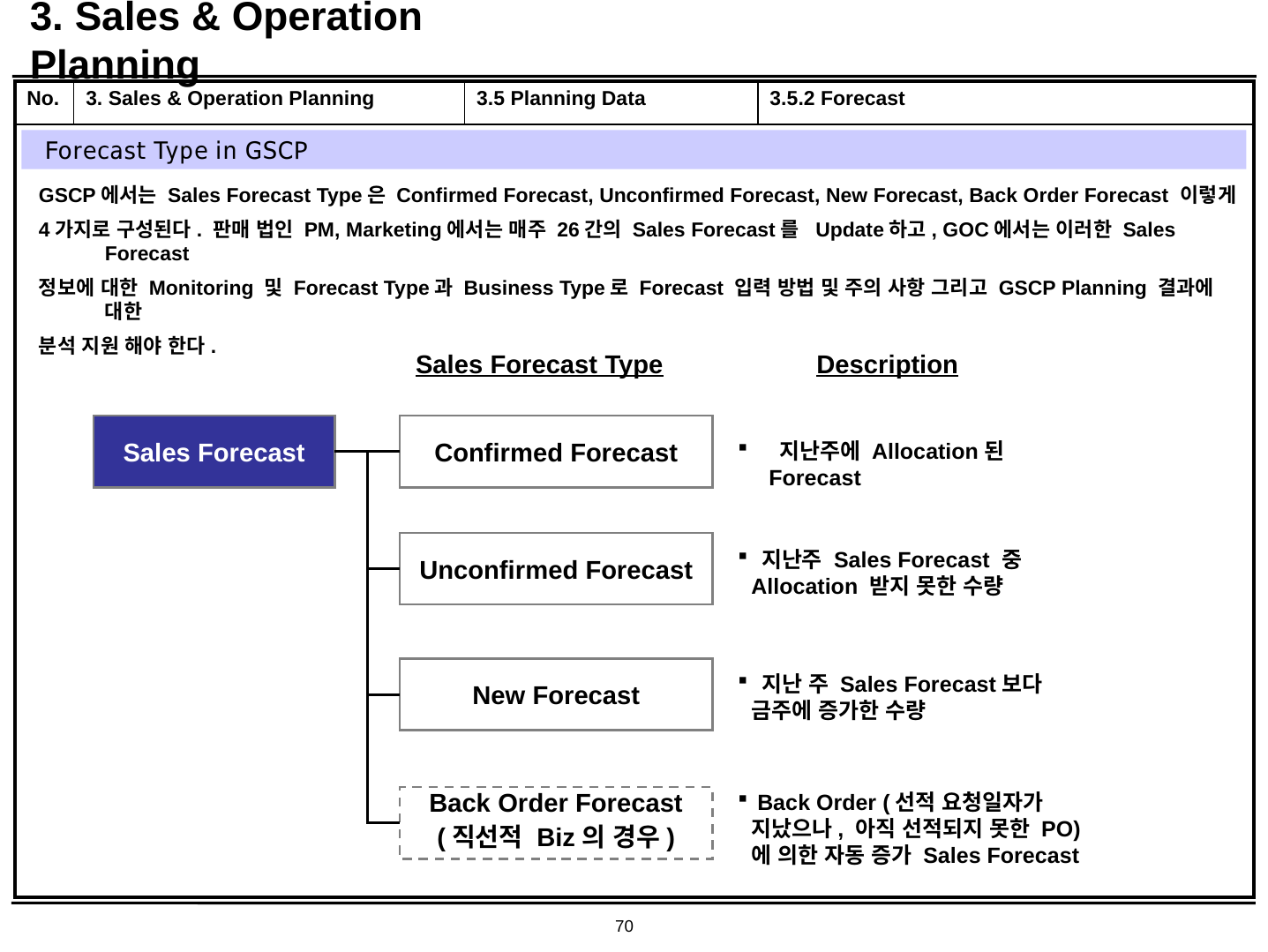

# 3. Sales & Operation Planning
| No. | 3. Sales & Operation Planning | 3.5 Planning Data | 3.5.2 Forecast |
| --- | --- | --- | --- |
|  |  |  |  |
Forecast Type in GSCP
GSCP에서는 Sales Forecast Type은 Confirmed Forecast, Unconfirmed Forecast, New Forecast, Back Order Forecast 이렇게
4가지로 구성된다. 판매 법인 PM, Marketing에서는 매주 26간의 Sales Forecast를  Update하고, GOC에서는 이러한 Sales Forecast
정보에 대한 Monitoring 및 Forecast Type과 Business Type로 Forecast 입력 방법 및 주의 사항 그리고 GSCP Planning 결과에 대한
분석 지원 해야 한다.
Sales Forecast Type
Description
Sales Forecast
Confirmed Forecast
 지난주에 Allocation된 Forecast
Unconfirmed Forecast
 지난주 Sales Forecast 중 Allocation 받지 못한 수량
New Forecast
 지난 주 Sales Forecast보다 금주에 증가한 수량
 Back Order (선적 요청일자가 지났으나, 아직 선적되지 못한 PO)에 의한 자동 증가 Sales Forecast
Back Order Forecast
(직선적 Biz의 경우)
70